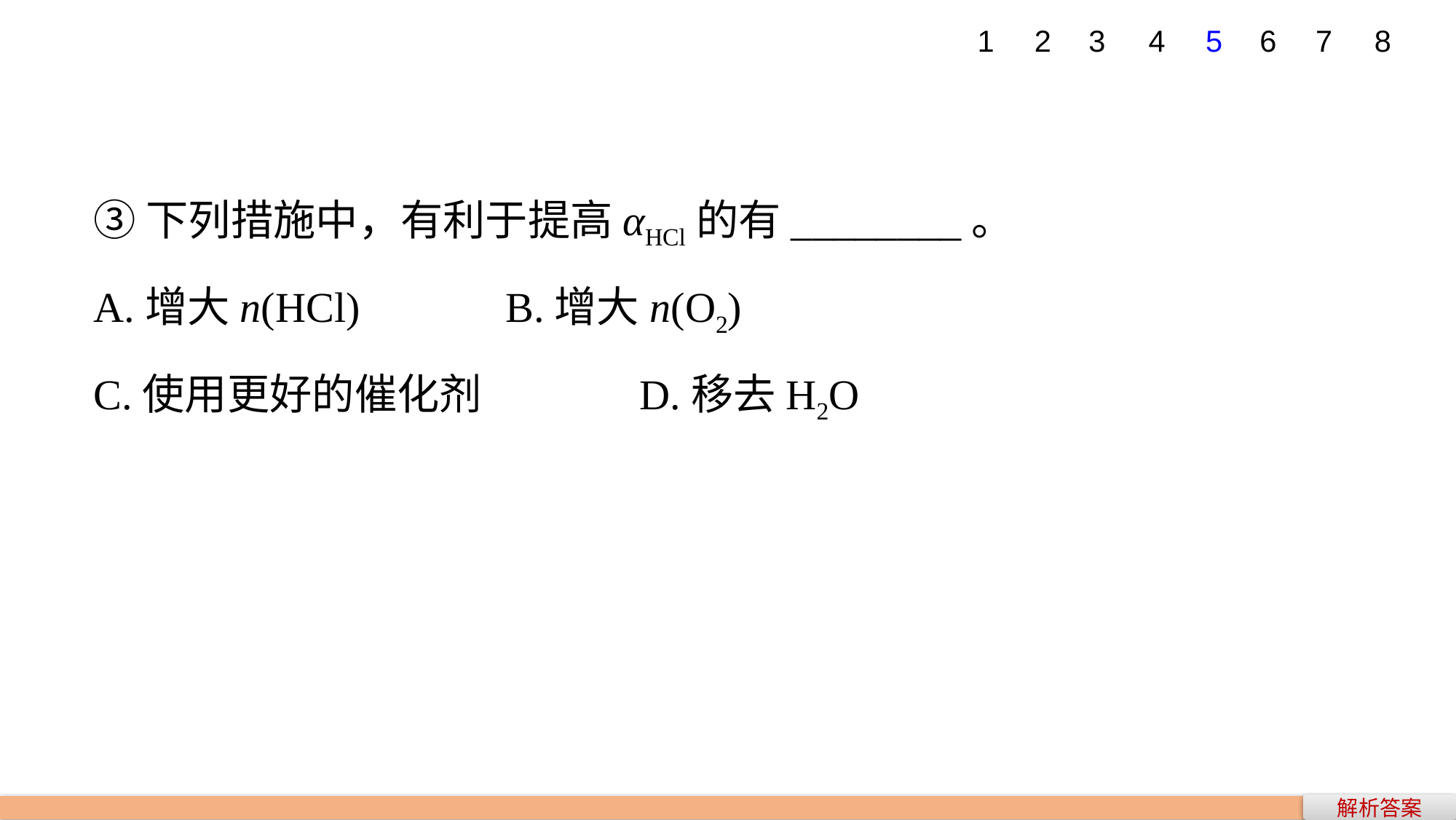

7
1
2
3
4
5
6
8
③下列措施中，有利于提高αHCl的有________。
A.增大n(HCl)  	        B.增大n(O2)
C.使用更好的催化剂  		D.移去H2O
解析答案